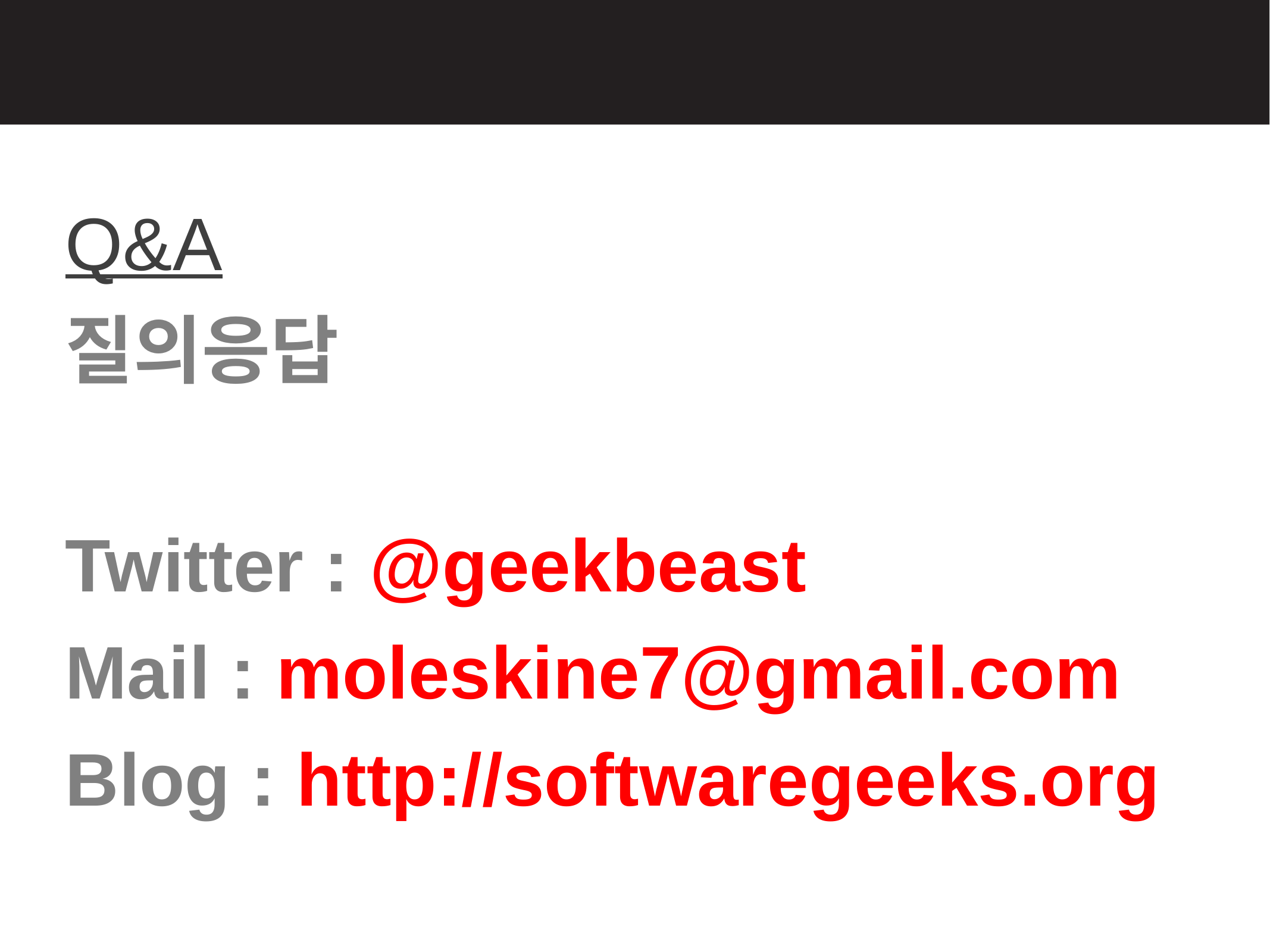

Q&A
질의응답

Twitter : @geekbeast
Mail : moleskine7@gmail.com
Blog : http://softwaregeeks.org